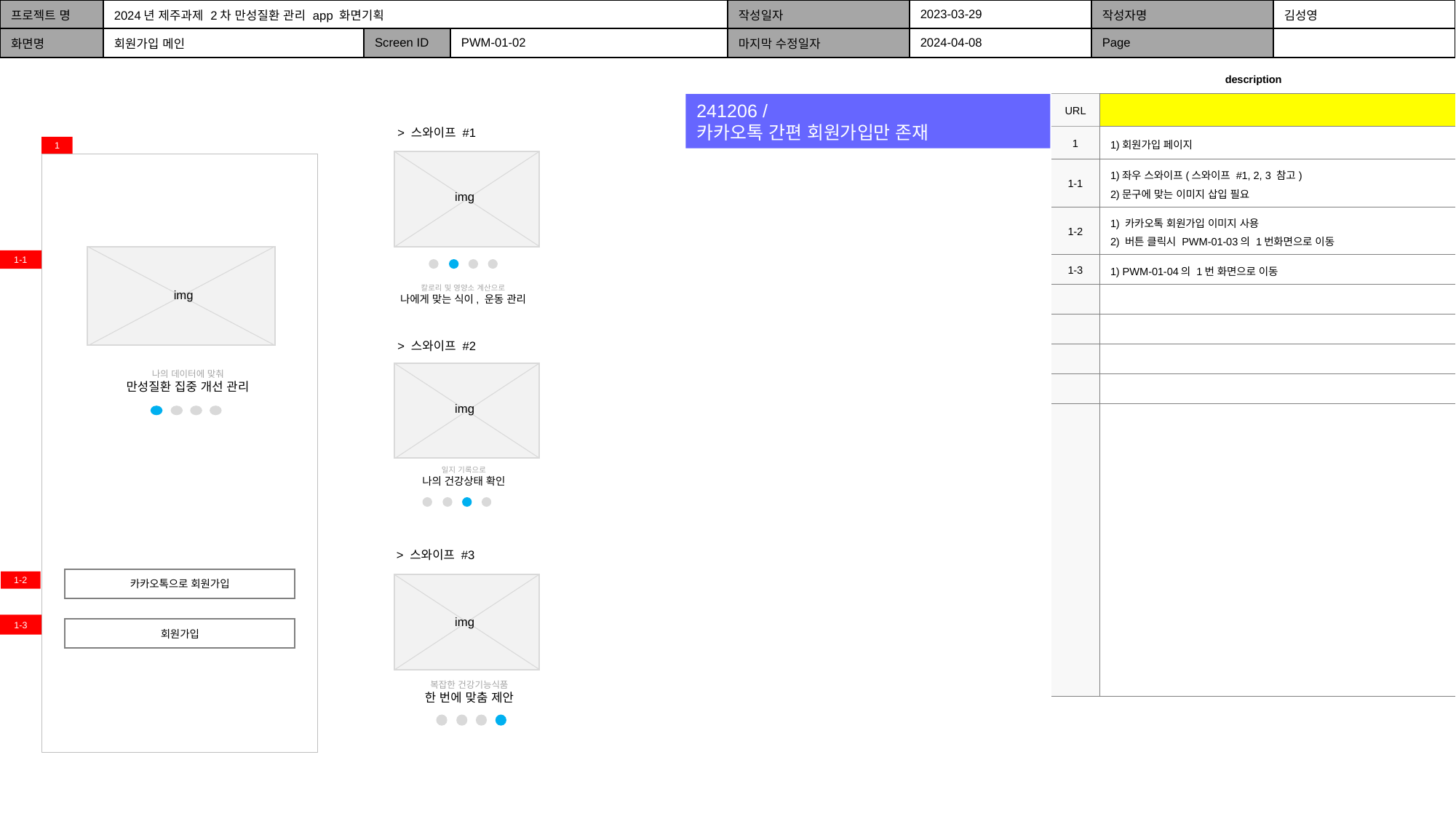

| 프로젝트 명 | 2024년 제주과제 2차 만성질환 관리 app 화면기획 |  |  | 작성일자 | 2023-03-29 | 작성자명 | 김성영 |
| --- | --- | --- | --- | --- | --- | --- | --- |
| 화면명 | 회원가입 메인 | Screen ID | PWM-01-02 | 마지막 수정일자 | 2024-04-08 | Page |  |
| description |  |
| --- | --- |
| URL |  |
| 1 | 1)회원가입 페이지 |
| 1-1 | 1)좌우 스와이프(스와이프 #1, 2, 3 참고) 2)문구에 맞는 이미지 삽입 필요 |
| 1-2 | 1) 카카오톡 회원가입 이미지 사용 2) 버튼 클릭시 PWM-01-03의 1번화면으로 이동 |
| 1-3 | 1) PWM-01-04의 1번 화면으로 이동 |
|  |  |
|  |  |
|  |  |
|  |  |
|  |  |
241206 /
카카오톡 간편 회원가입만 존재
> 스와이프 #1
1

img

1-1

칼로리 및 영양소 계산으로
나에게 맞는 식이, 운동 관리
img
> 스와이프 #2

나의 데이터에 맞춰
만성질환 집중 개선 관리
img

일지 기록으로
나의 건강상태 확인

> 스와이프 #3
카카오톡으로 회원가입
1-2

img
1-3
회원가입
복잡한 건강기능식품
한 번에 맞춤 제안